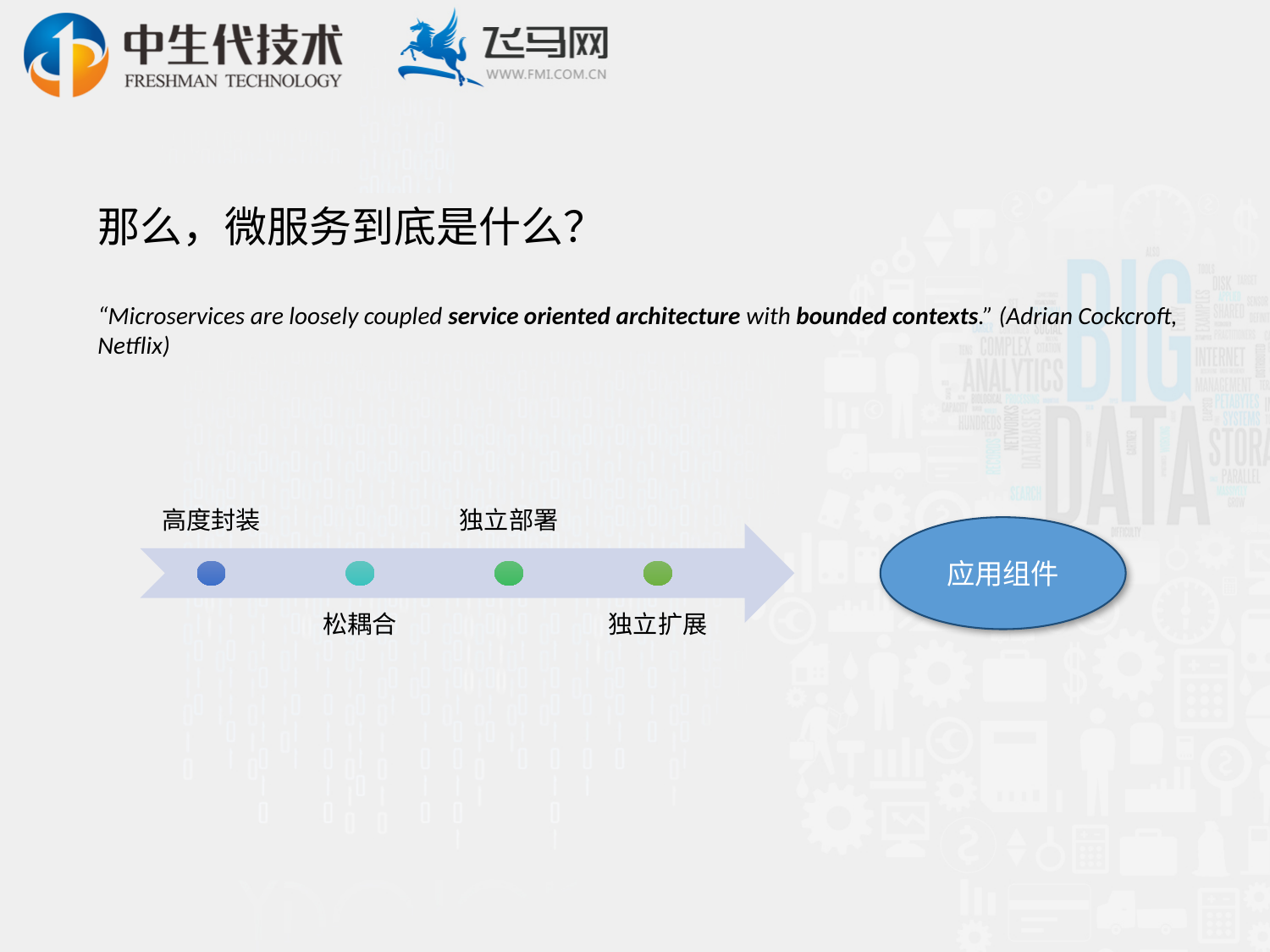

# 那么，微服务到底是什么？
“Microservices are loosely coupled service oriented architecture with bounded contexts.” (Adrian Cockcroft, Netflix)
高度封装
松耦合
独立部署
独立扩展
应用组件